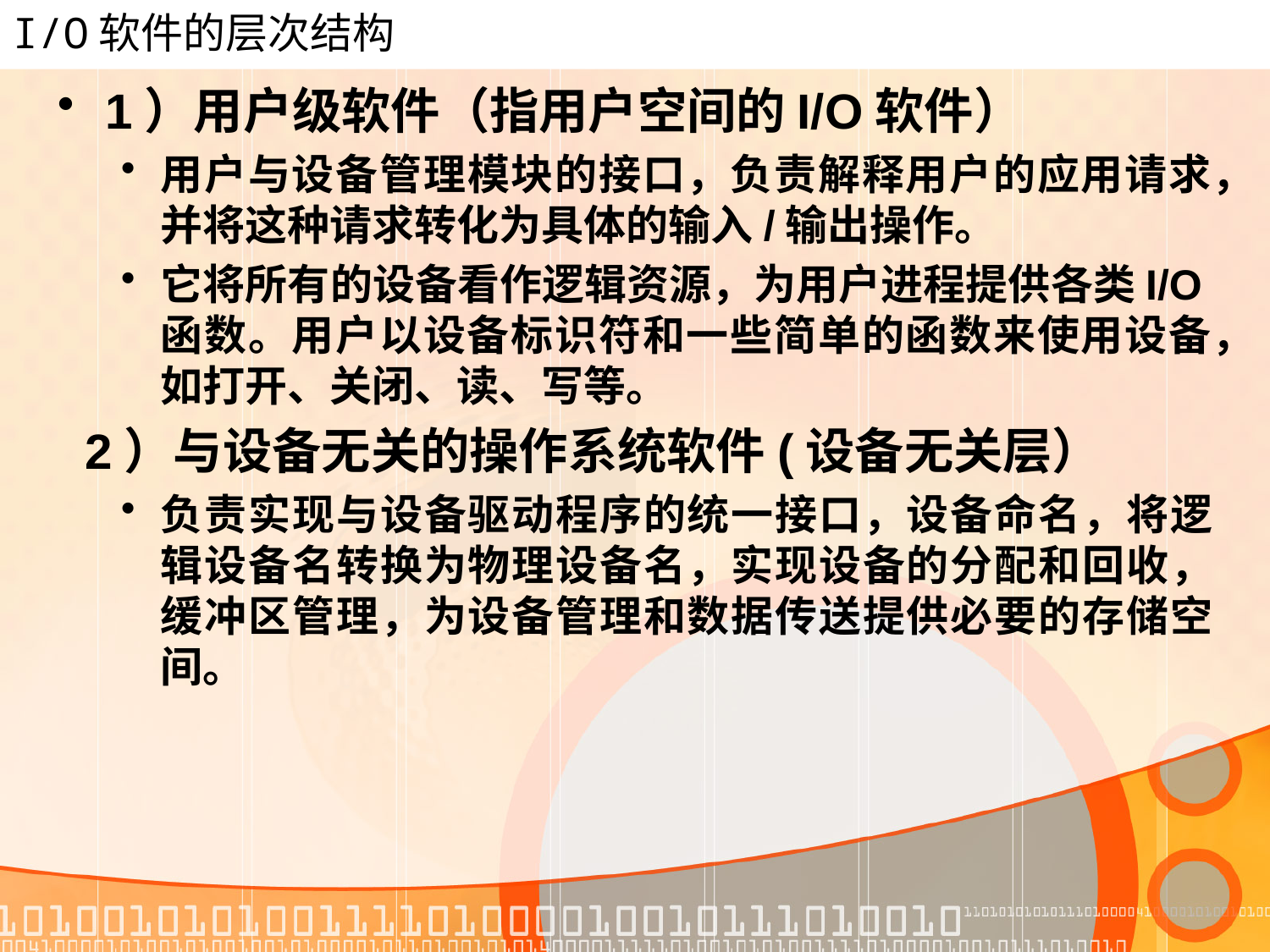

# I/O软件的层次结构
1）用户级软件（指用户空间的I/O软件）
用户与设备管理模块的接口，负责解释用户的应用请求，并将这种请求转化为具体的输入/输出操作。
它将所有的设备看作逻辑资源，为用户进程提供各类I/O函数。用户以设备标识符和一些简单的函数来使用设备，如打开、关闭、读、写等。
  2）与设备无关的操作系统软件(设备无关层）
负责实现与设备驱动程序的统一接口，设备命名，将逻辑设备名转换为物理设备名，实现设备的分配和回收，缓冲区管理，为设备管理和数据传送提供必要的存储空间。